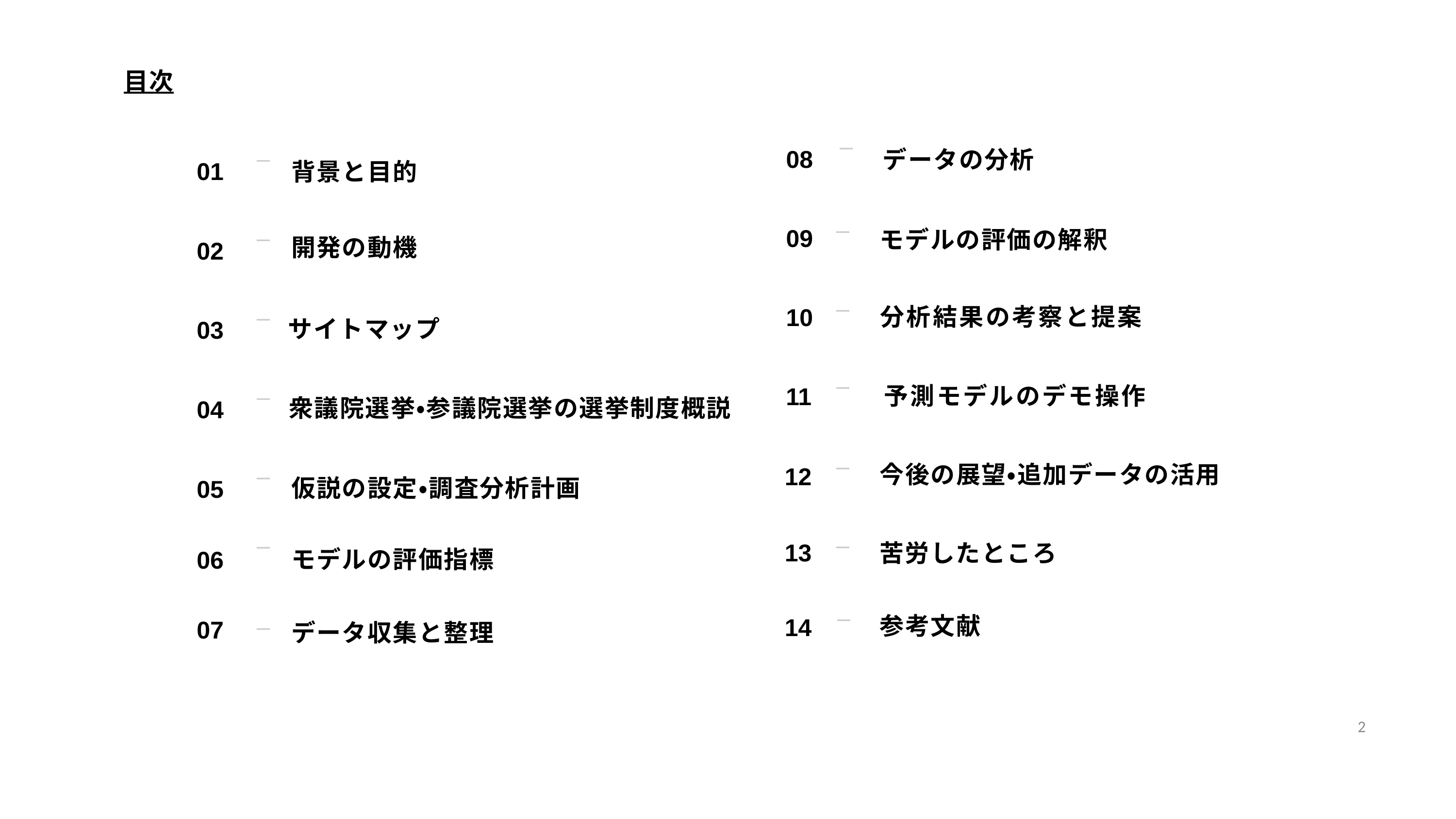

目次
08
データの分析
01
背景と目的

09
モデルの評価の解釈
開発の動機
02

分析結果の考察と提案
10
サイトマップ
03

予測モデルのデモ操作
11
衆議院選挙・参議院選挙の選挙制度概説
04

今後の展望・追加データの活用
12
仮説の設定・調査分析計画
05

13
苦労したところ
モデルの評価指標
06

参考文献
14
07
データ収集と整理

2